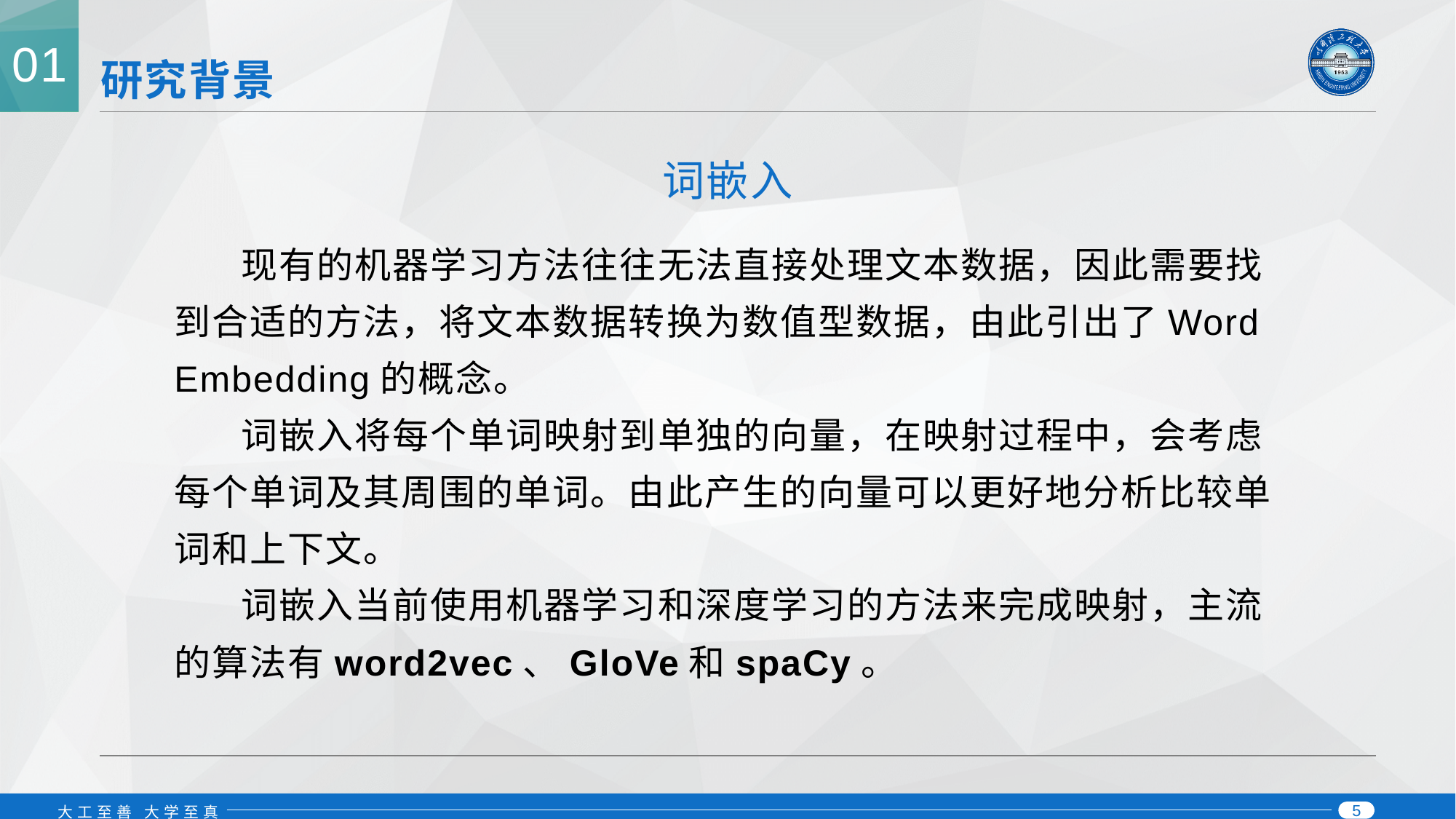

01
# 研究背景
词嵌入
      现有的机器学习方法往往无法直接处理文本数据，因此需要找到合适的方法，将文本数据转换为数值型数据，由此引出了Word Embedding的概念。
      词嵌入将每个单词映射到单独的向量，在映射过程中，会考虑每个单词及其周围的单词。由此产生的向量可以更好地分析比较单词和上下文。
      词嵌入当前使用机器学习和深度学习的方法来完成映射，主流的算法有word2vec、GloVe和spaCy。